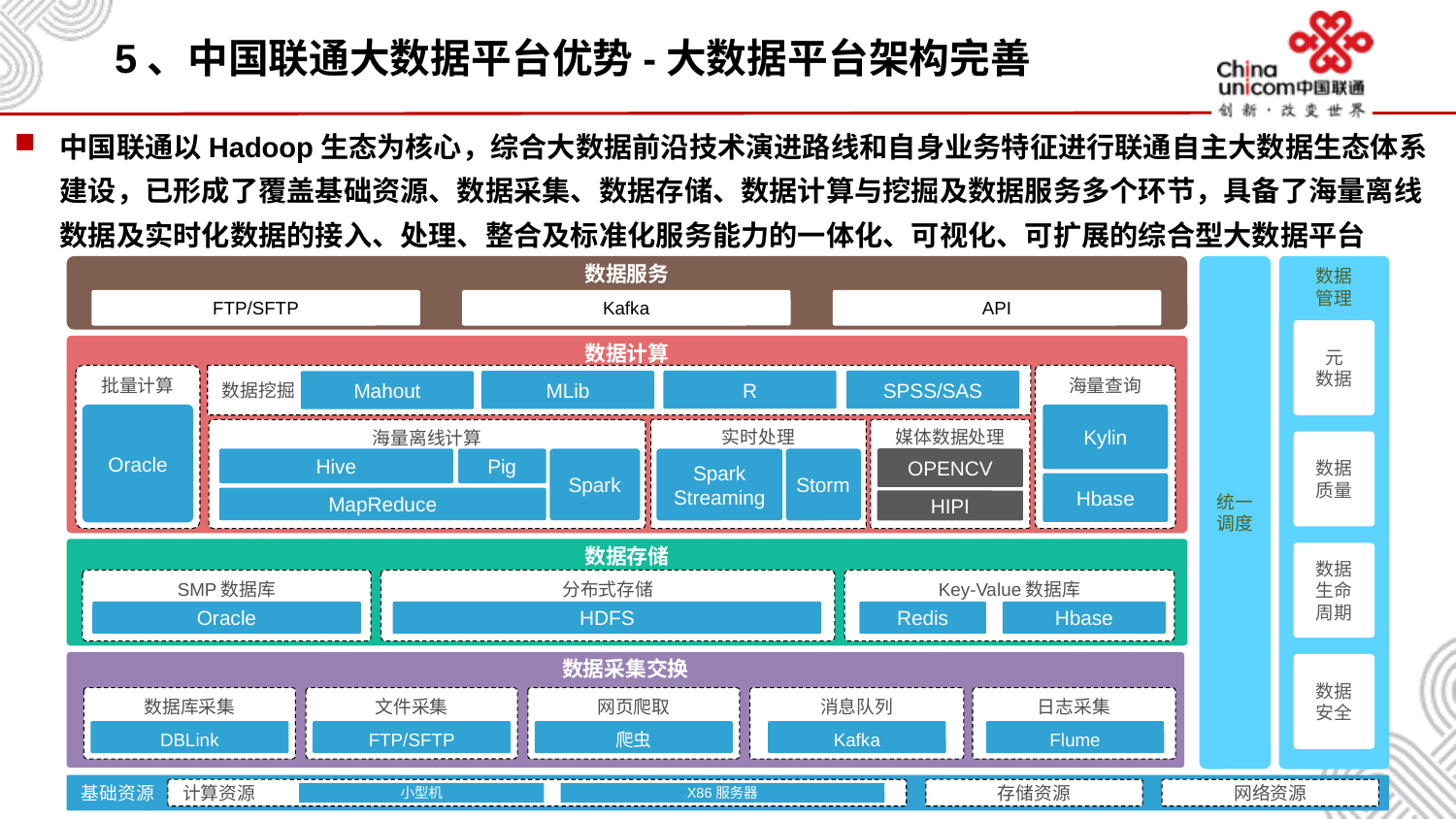

# 5、中国联通大数据平台优势-大数据平台架构完善
中国联通以Hadoop生态为核心，综合大数据前沿技术演进路线和自身业务特征进行联通自主大数据生态体系建设，已形成了覆盖基础资源、数据采集、数据存储、数据计算与挖掘及数据服务多个环节，具备了海量离线数据及实时化数据的接入、处理、整合及标准化服务能力的一体化、可视化、可扩展的综合型大数据平台
数据服务
统一
调度
数据
管理
元
数据
数据
质量
数据
生命
周期
数据
安全
FTP/SFTP
Kafka
API
数据计算
海量查询
数据挖掘
批量计算
R
SPSS/SAS
MLib
Mahout
Oracle
Kylin
媒体数据处理
海量离线计算
实时处理
OPENCV
Spark
Streaming
Storm
Hive
Pig
Spark
MapReduce
Hbase
HIPI
数据存储
分布式存储
Key-Value数据库
SMP数据库
Oracle
HDFS
Redis
Hbase
数据采集交换
日志采集
数据库采集
文件采集
网页爬取
消息队列
DBLink
FTP/SFTP
爬虫
Kafka
Flume
7
基础资源
计算资源
存储资源
网络资源
小型机
X86服务器